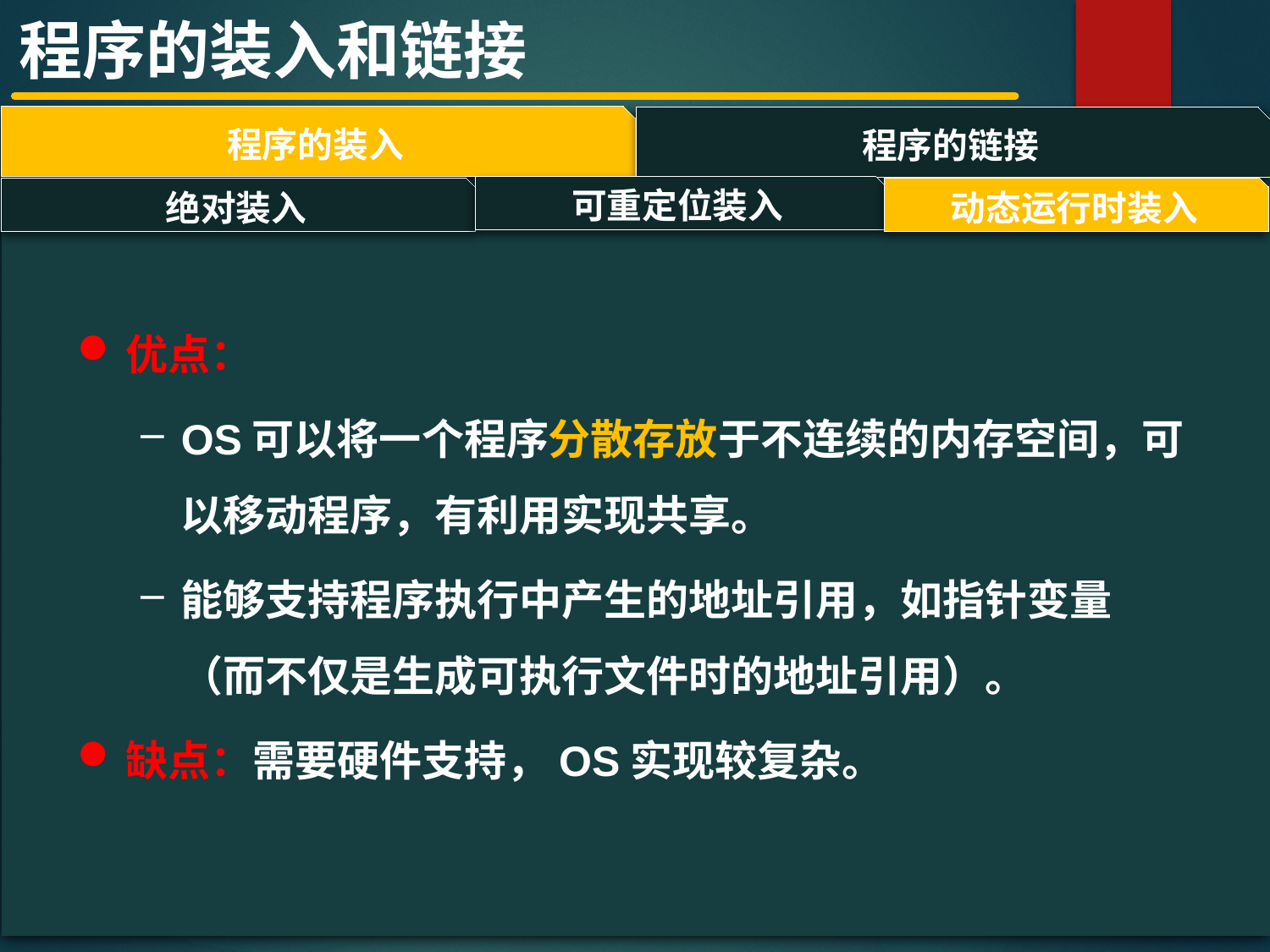

程序的装入和链接
程序的装入
程序的链接
#
可重定位装入
动态运行时装入
绝对装入
优点：
OS可以将一个程序分散存放于不连续的内存空间，可以移动程序，有利用实现共享。
能够支持程序执行中产生的地址引用，如指针变量（而不仅是生成可执行文件时的地址引用）。
缺点：需要硬件支持，OS实现较复杂。